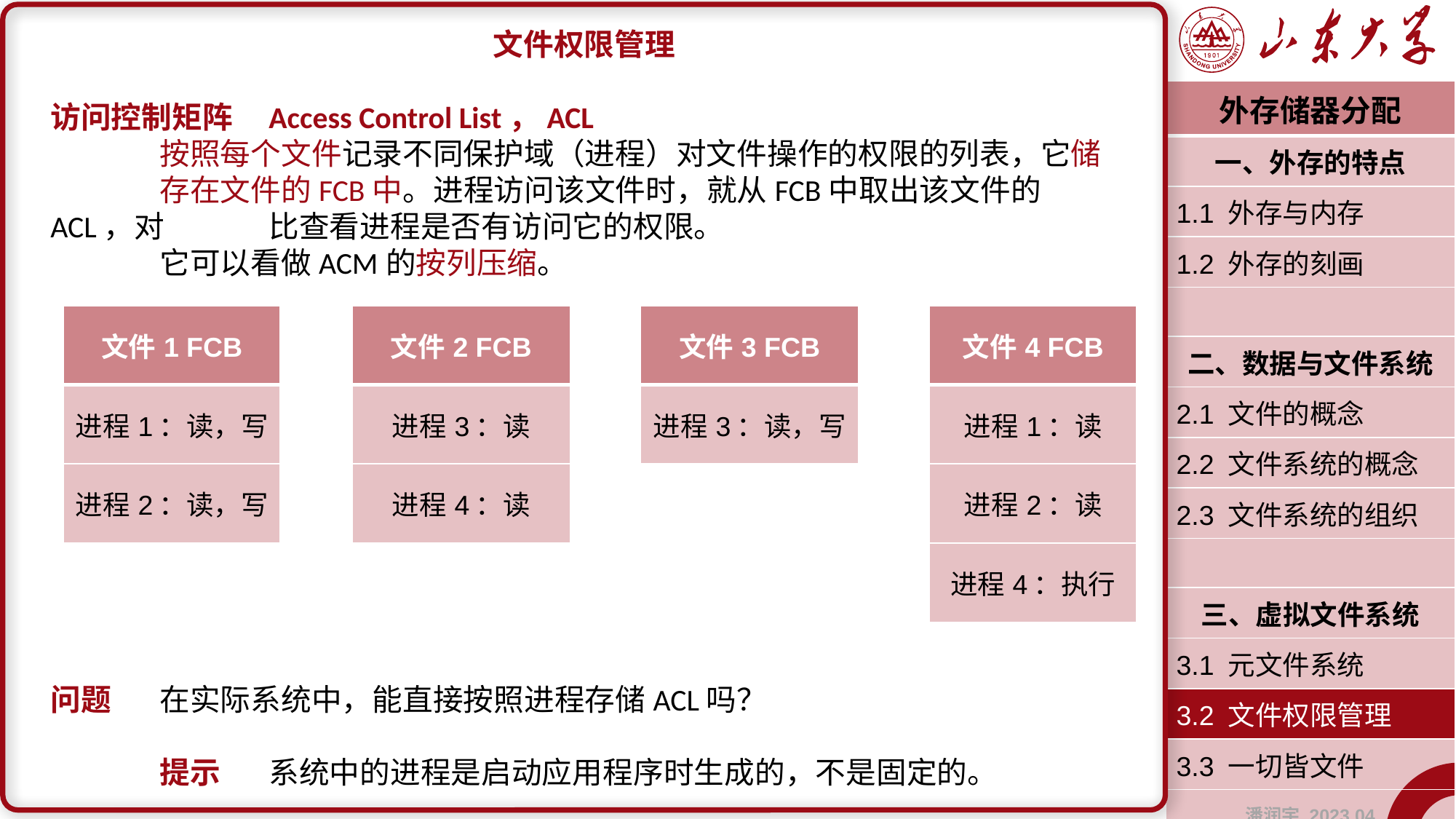

文件权限管理

访问控制矩阵	Access Control List，ACL
	按照每个文件记录不同保护域（进程）对文件操作的权限的列表，它储	存在文件的FCB中。进程访问该文件时，就从FCB中取出该文件的ACL，对	比查看进程是否有访问它的权限。
	它可以看做ACM的按列压缩。

问题	在实际系统中，能直接按照进程存储ACL吗？

	提示	系统中的进程是启动应用程序时生成的，不是固定的。
| 外存储器分配 |
| --- |
| 一、外存的特点 |
| 1.1 外存与内存 |
| 1.2 外存的刻画 |
|  |
| 二、数据与文件系统 |
| 2.1 文件的概念 |
| 2.2 文件系统的概念 |
| 2.3 文件系统的组织 |
|  |
| 三、虚拟文件系统 |
| 3.1 元文件系统 |
| 3.2 文件权限管理 |
| 3.3 一切皆文件 |
| 潘润宇 2023.04 |
| 文件1 FCB |
| --- |
| 进程1：读，写 |
| 进程2：读，写 |
| 文件2 FCB |
| --- |
| 进程3：读 |
| 进程4：读 |
| 文件3 FCB |
| --- |
| 进程3：读，写 |
| 文件4 FCB |
| --- |
| 进程1：读 |
| 进程2：读 |
| 进程4：执行 |